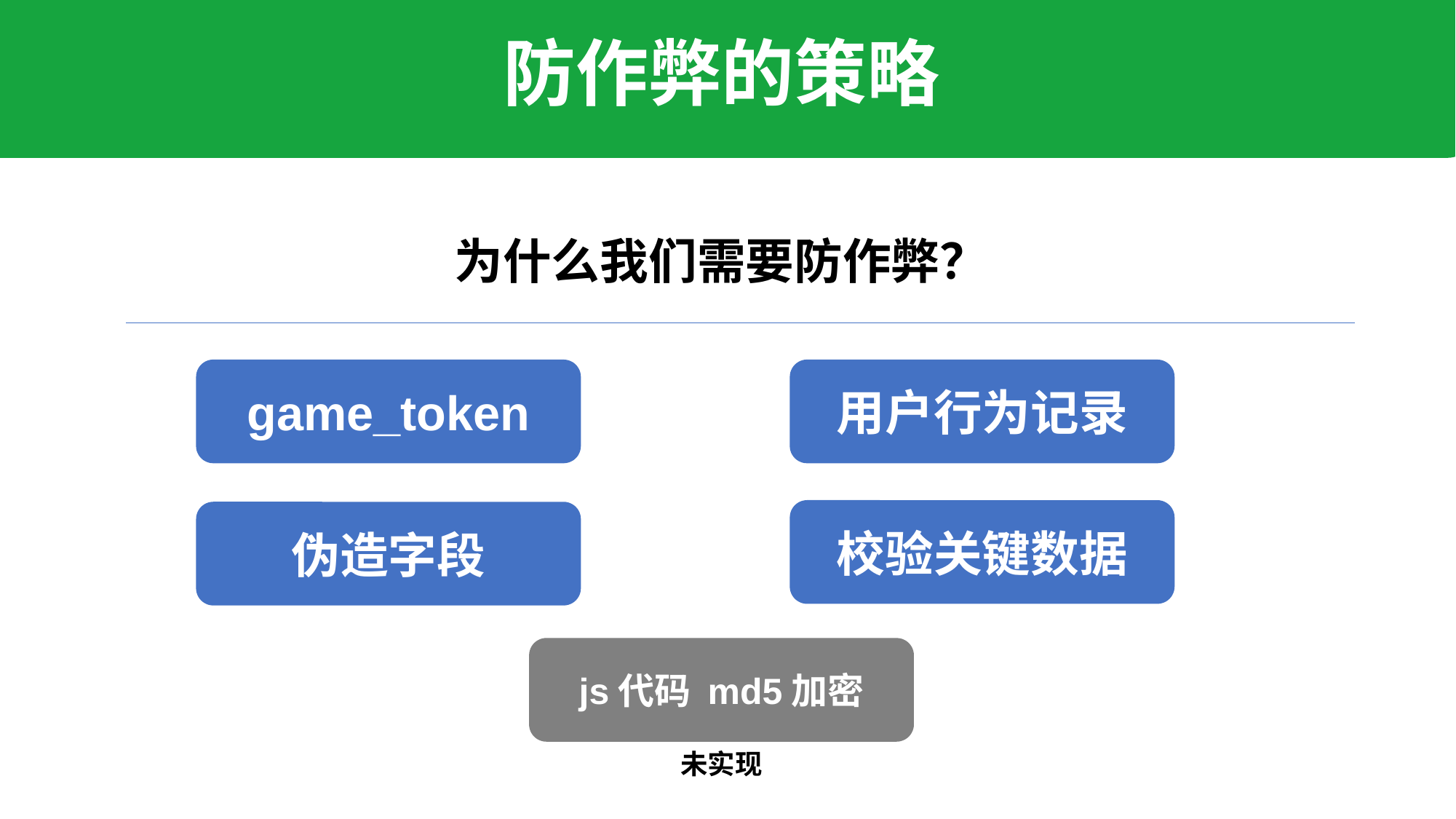

防作弊的策略
为什么我们需要防作弊？
game_token
用户行为记录
校验关键数据
伪造字段
js代码 md5加密
未实现